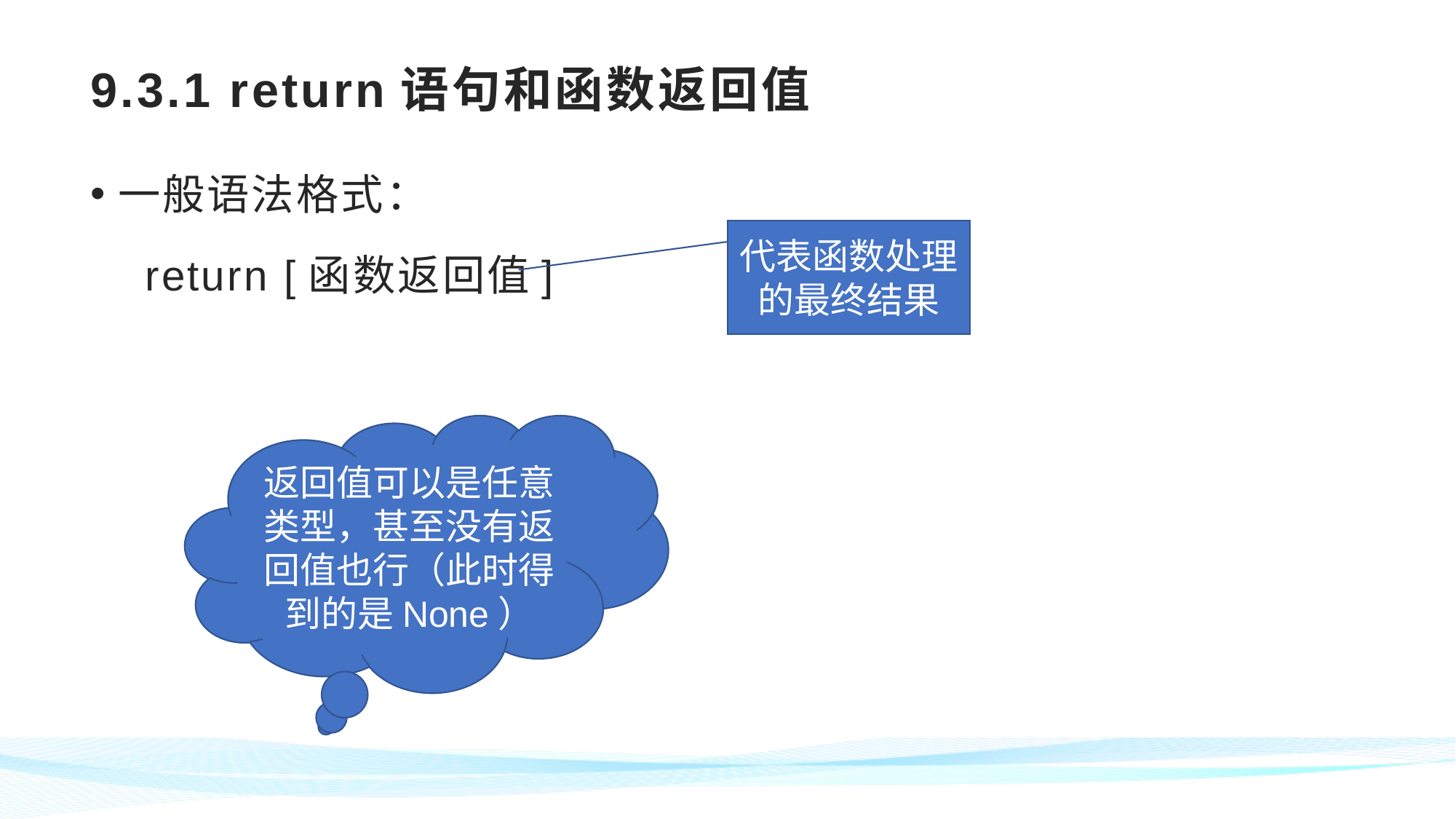

# 9.3.1 return语句和函数返回值
一般语法格式：
return [函数返回值]
代表函数处理的最终结果
返回值可以是任意类型，甚至没有返回值也行（此时得到的是None）